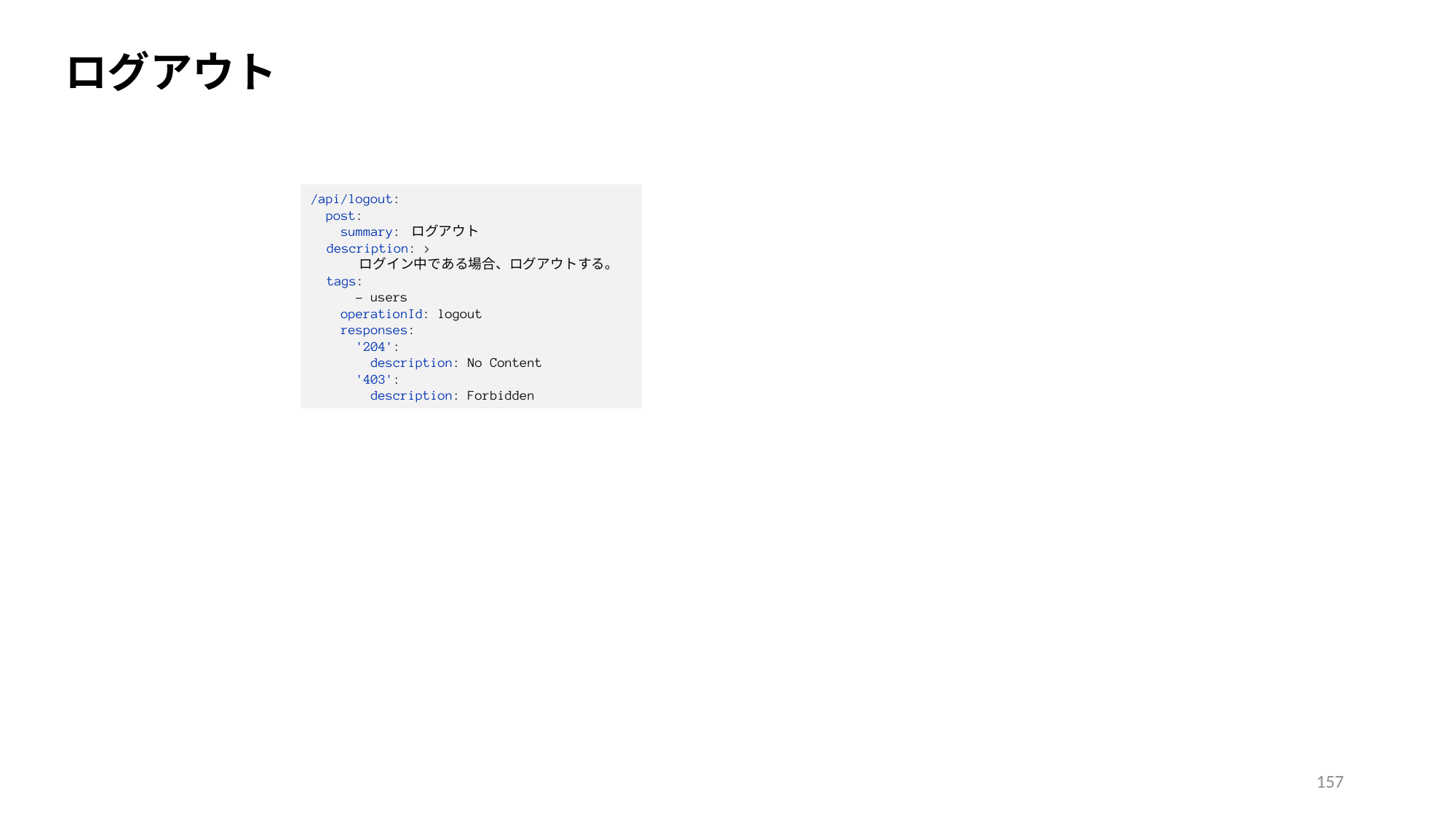

ログアウト
/api/logout:
  post:
    summary: ログアウト
    description: >
      ログイン中である場合、ログアウトする。
    tags:
      - users
    operationId: logout
    responses:
      '204':
        description: No Content
      '403':
        description: Forbidden
157